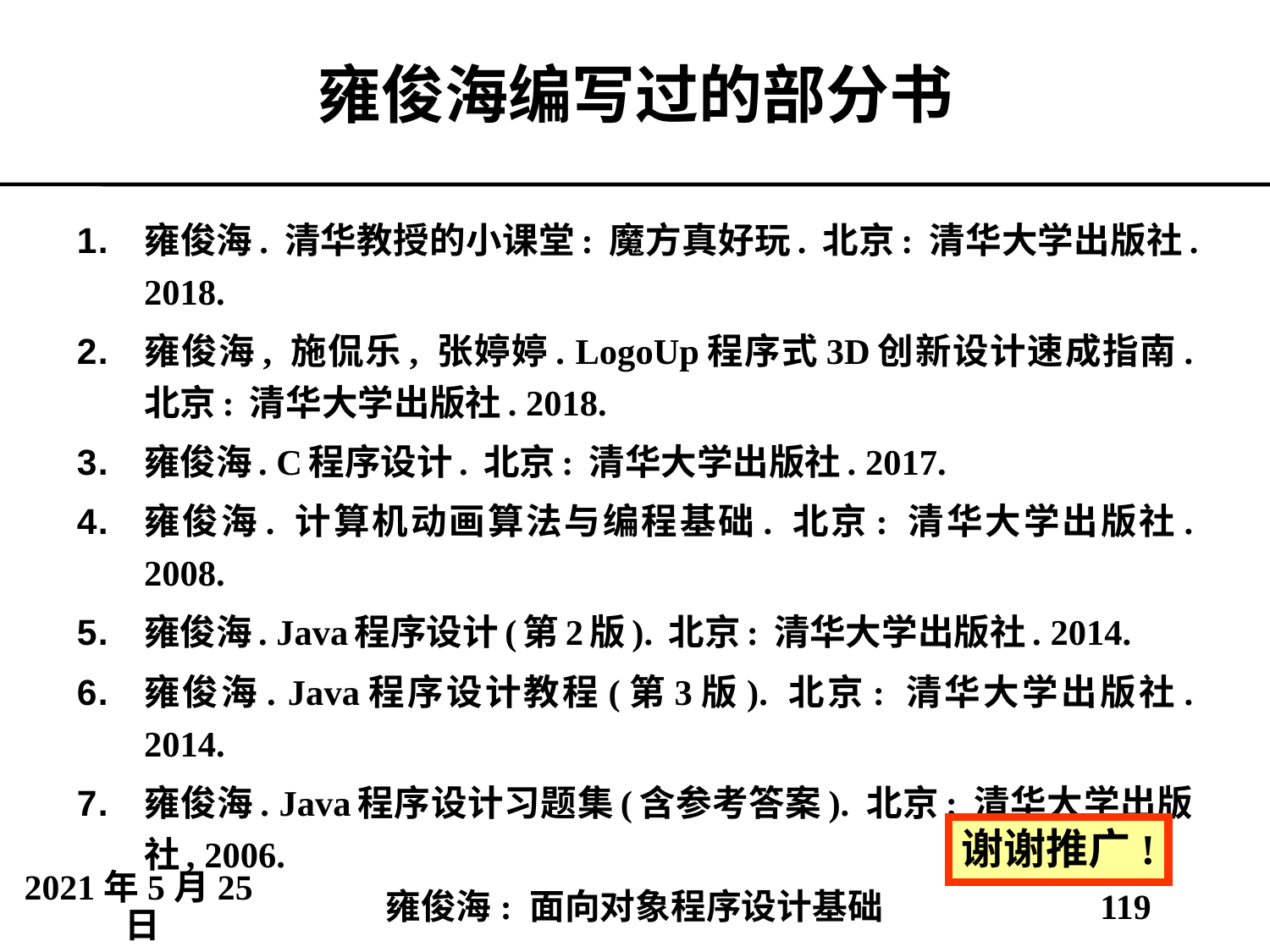

# 雍俊海编写过的部分书

雍俊海. 清华教授的小课堂: 魔方真好玩. 北京: 清华大学出版社. 2018.
雍俊海, 施侃乐, 张婷婷. LogoUp程序式3D创新设计速成指南. 北京: 清华大学出版社. 2018.
雍俊海. C程序设计. 北京: 清华大学出版社. 2017.
雍俊海. 计算机动画算法与编程基础. 北京: 清华大学出版社. 2008.
雍俊海. Java程序设计(第2版). 北京: 清华大学出版社. 2014.
雍俊海. Java程序设计教程(第3版). 北京: 清华大学出版社. 2014.
雍俊海. Java程序设计习题集(含参考答案). 北京: 清华大学出版社, 2006.
谢谢推广!
2021年5月25日
雍俊海: 面向对象程序设计基础
119